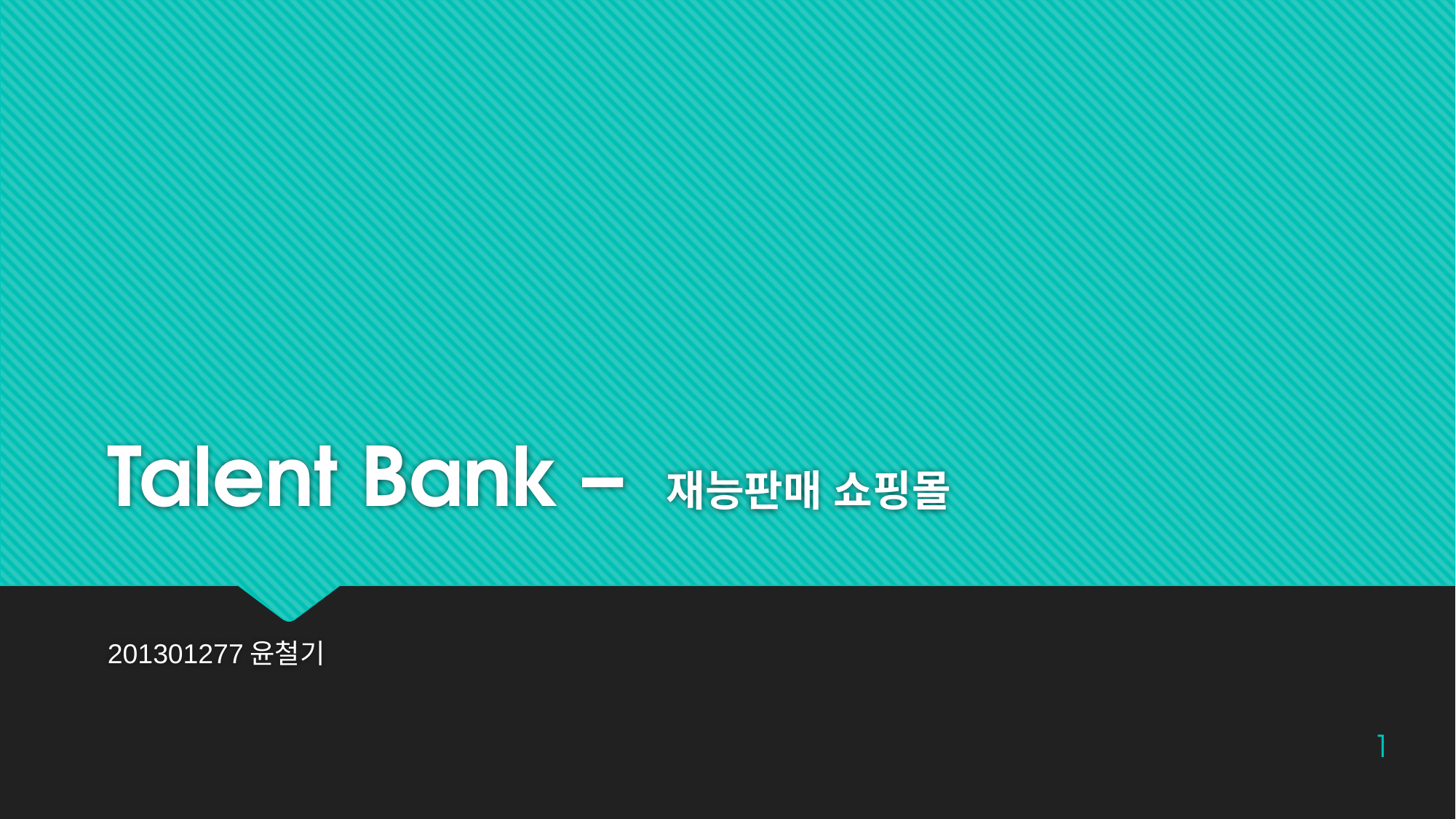

# Talent Bank – 재능판매 쇼핑몰
201301277윤철기
1